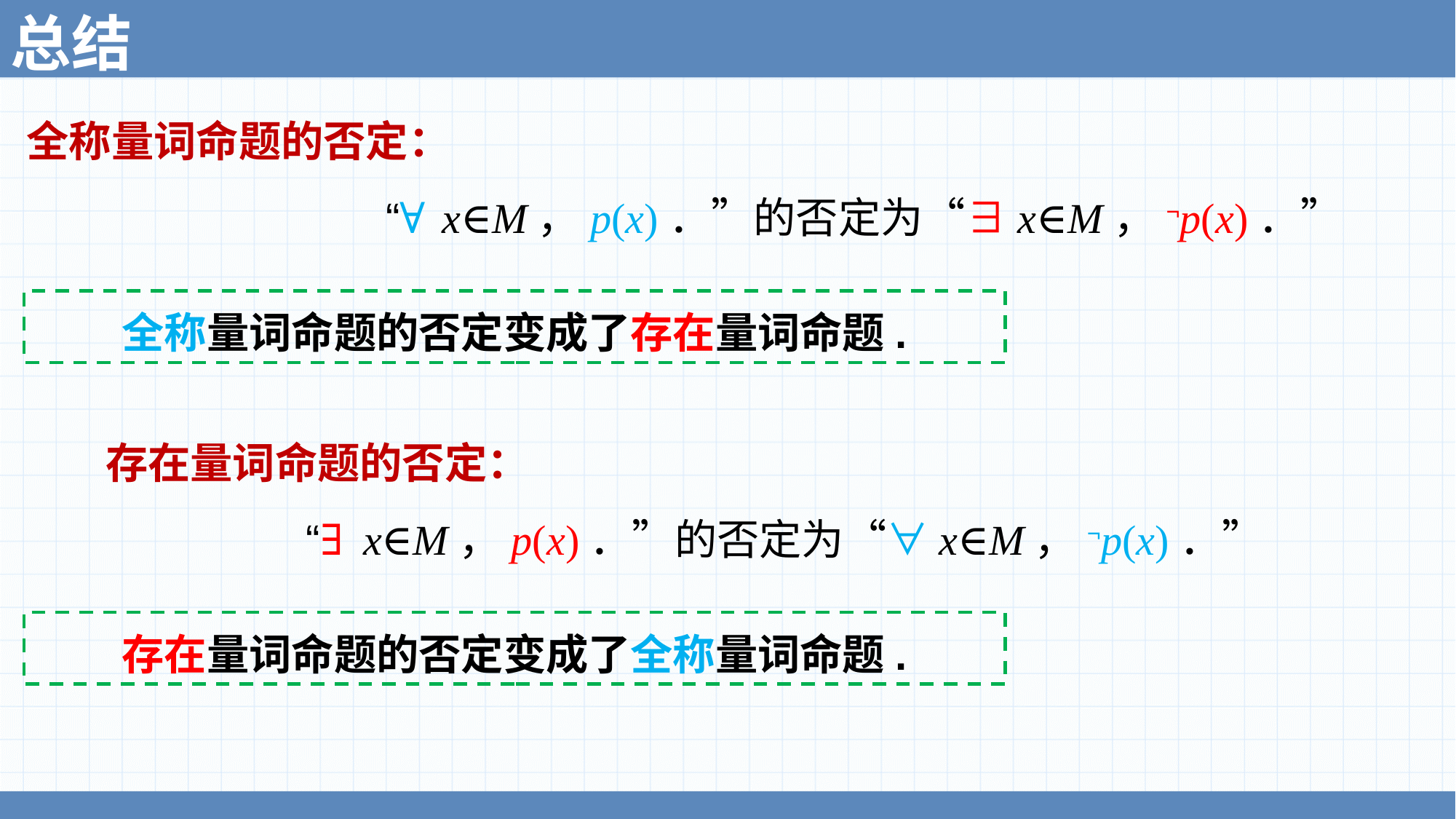

总结
全称量词命题的否定：
                                  “∀x∈M，p(x)．”的否定为“∃x∈M，¬p(x)．”
全称量词命题的否定变成了存在量词命题.
存在量词命题的否定：
                 “∃x∈M，p(x)．”的否定为“∀x∈M，¬p(x)．”
存在量词命题的否定变成了全称量词命题.